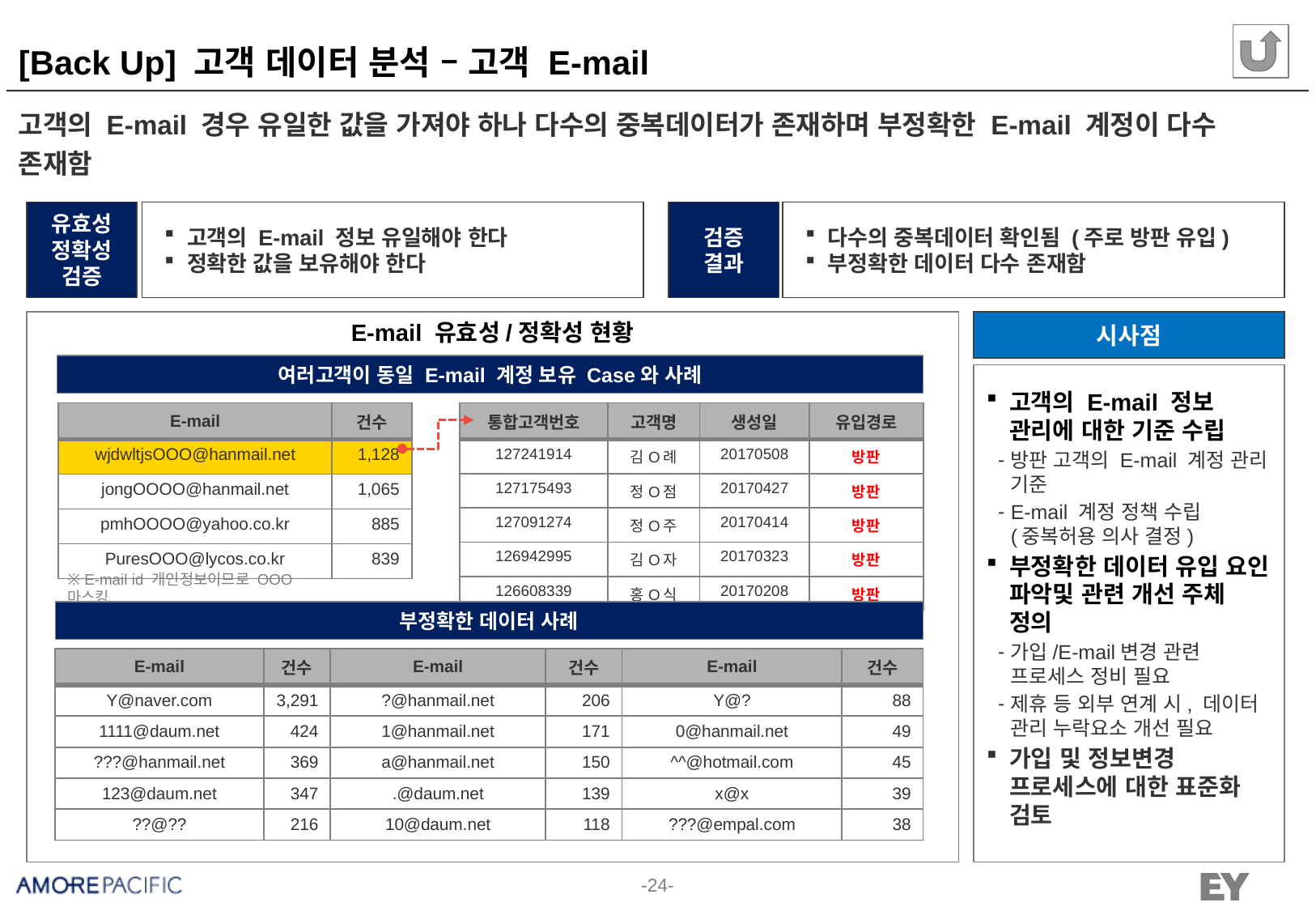

# [Back Up] 고객 데이터 분석 – 고객 E-mail

고객의 E-mail 경우 유일한 값을 가져야 하나 다수의 중복데이터가 존재하며 부정확한 E-mail 계정이 다수 존재함
유효성
정확성
검증
고객의 E-mail 정보 유일해야 한다
정확한 값을 보유해야 한다
검증
결과
다수의 중복데이터 확인됨 (주로 방판 유입)
부정확한 데이터 다수 존재함
E-mail 유효성/정확성 현황

시사점
여러고객이 동일 E-mail 계정 보유 Case와 사례

고객의 E-mail 정보 관리에 대한 기준 수립
방판 고객의 E-mail 계정 관리 기준
E-mail 계정 정책 수립
(중복허용 의사 결정)
부정확한 데이터 유입 요인 파악및 관련 개선 주체 정의
가입/E-mail변경 관련 프로세스 정비 필요
제휴 등 외부 연계 시, 데이터 관리 누락요소 개선 필요
가입 및 정보변경 프로세스에 대한 표준화 검토
| E-mail | 건수 |
| --- | --- |
| wjdwltjsOOO@hanmail.net | 1,128 |
| jongOOOO@hanmail.net | 1,065 |
| pmhOOOO@yahoo.co.kr | 885 |
| PuresOOO@lycos.co.kr | 839 |
| 통합고객번호 | 고객명 | 생성일 | 유입경로 |
| --- | --- | --- | --- |
| 127241914 | 김O례 | 20170508 | 방판 |
| 127175493 | 정O점 | 20170427 | 방판 |
| 127091274 | 정O주 | 20170414 | 방판 |
| 126942995 | 김O자 | 20170323 | 방판 |
| 126608339 | 홍O식 | 20170208 | 방판 |
※ E-mail id 개인정보이므로 OOO 마스킹
부정확한 데이터 사례
| E-mail | 건수 | E-mail | 건수 | E-mail | 건수 |
| --- | --- | --- | --- | --- | --- |
| Y@naver.com | 3,291 | ?@hanmail.net | 206 | Y@? | 88 |
| 1111@daum.net | 424 | 1@hanmail.net | 171 | 0@hanmail.net | 49 |
| ???@hanmail.net | 369 | a@hanmail.net | 150 | ^^@hotmail.com | 45 |
| 123@daum.net | 347 | .@daum.net | 139 | x@x | 39 |
| ??@?? | 216 | 10@daum.net | 118 | ???@empal.com | 38 |